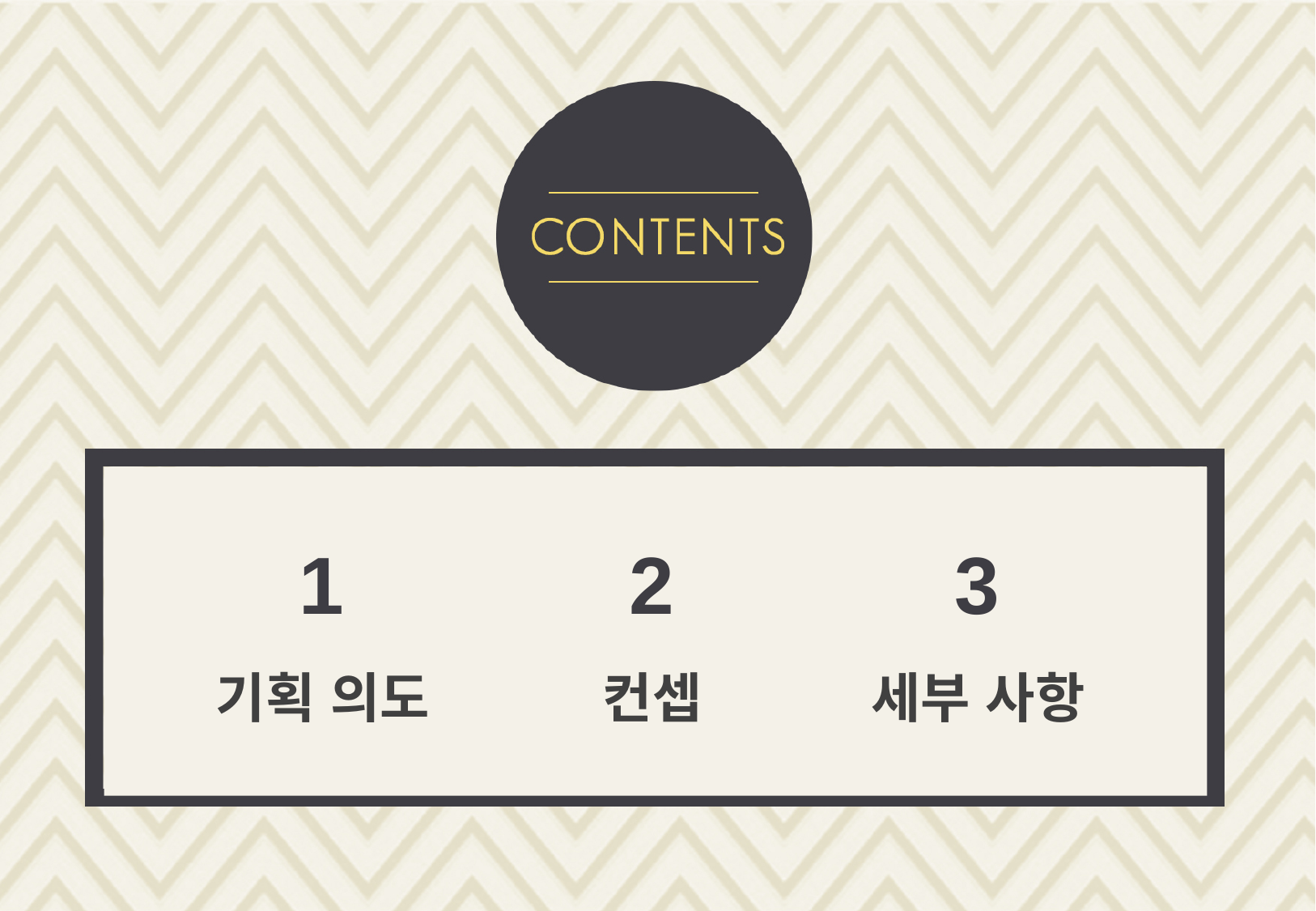

1
2
3
기획 의도
컨셉
세부 사항